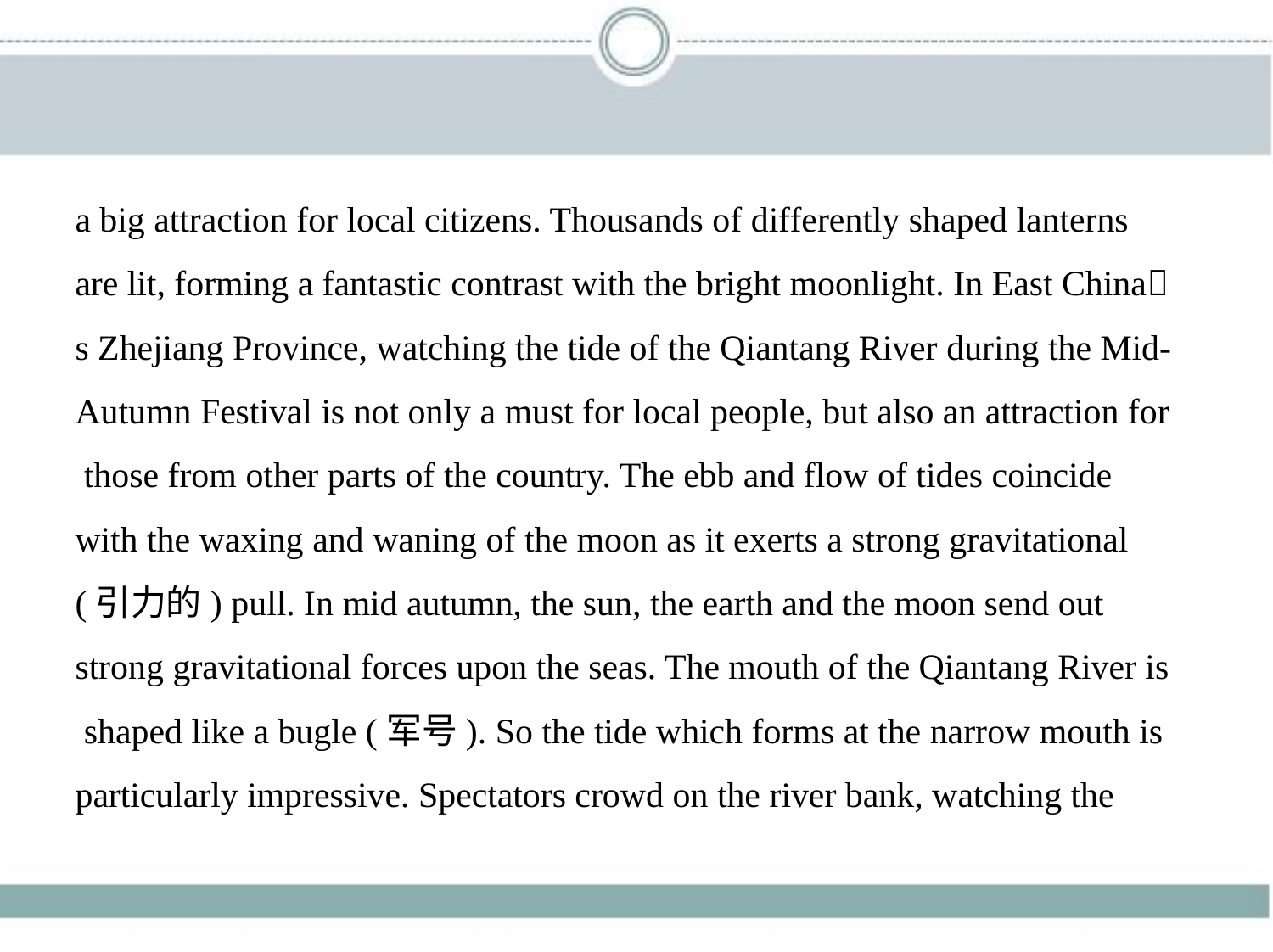

a big attraction for local citizens. Thousands of differently shaped lanterns
are lit, forming a fantastic contrast with the bright moonlight. In East China􀆳
s Zhejiang Province, watching the tide of the Qiantang River during the Mid-
Autumn Festival is not only a must for local people, but also an attraction for
 those from other parts of the country. The ebb and flow of tides coincide
with the waxing and waning of the moon as it exerts a strong gravitational
(引力的) pull. In mid autumn, the sun, the earth and the moon send out
strong gravitational forces upon the seas. The mouth of the Qiantang River is
 shaped like a bugle (军号). So the tide which forms at the narrow mouth is
particularly impressive. Spectators crowd on the river bank, watching the